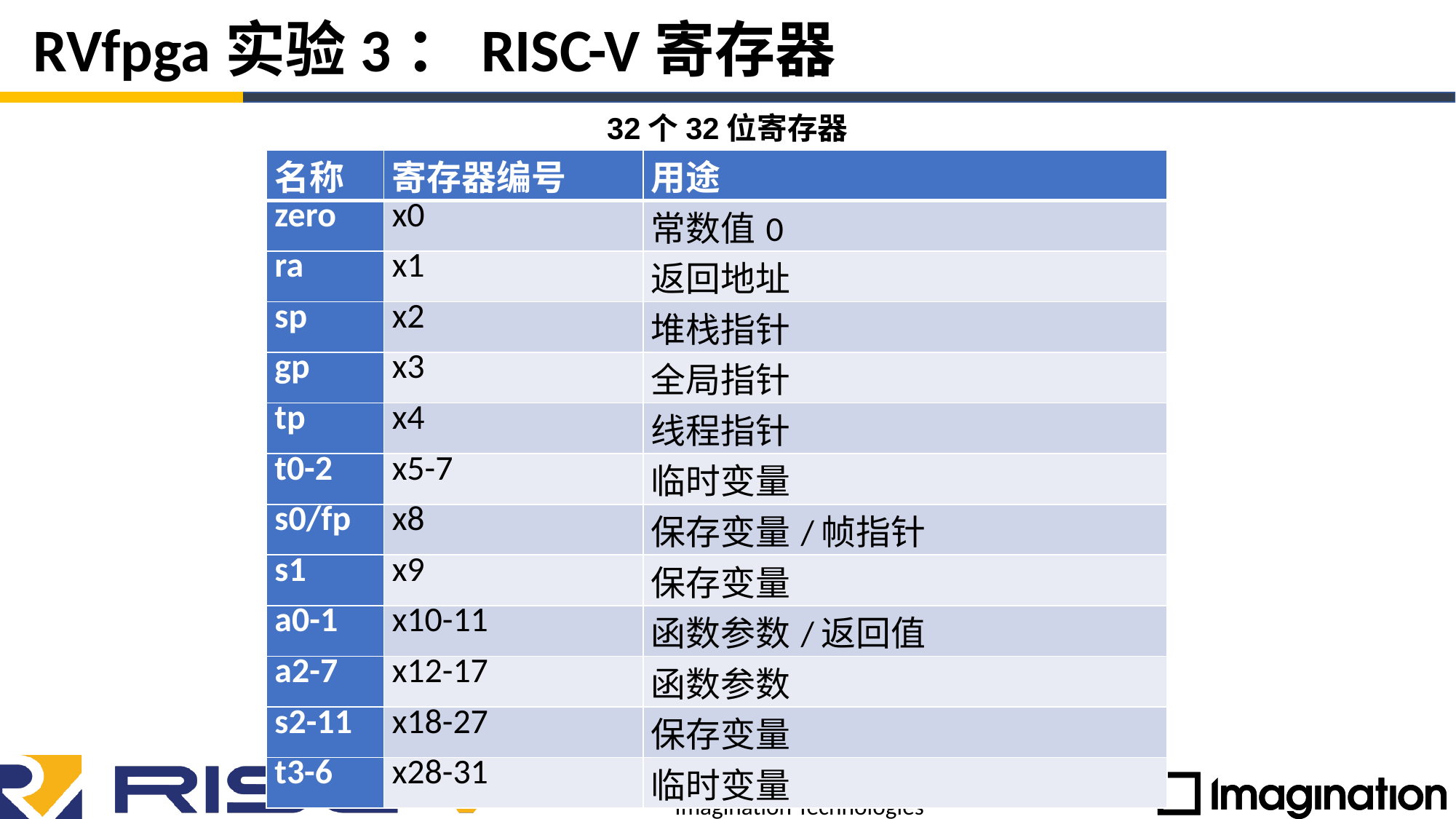

# RVfpga实验3：RISC-V寄存器
32个32位寄存器
| 名称 | 寄存器编号 | 用途 |
| --- | --- | --- |
| zero | x0 | 常数值0 |
| ra | x1 | 返回地址 |
| sp | x2 | 堆栈指针 |
| gp | x3 | 全局指针 |
| tp | x4 | 线程指针 |
| t0-2 | x5-7 | 临时变量 |
| s0/fp | x8 | 保存变量/帧指针 |
| s1 | x9 | 保存变量 |
| a0-1 | x10-11 | 函数参数/返回值 |
| a2-7 | x12-17 | 函数参数 |
| s2-11 | x18-27 | 保存变量 |
| t3-6 | x28-31 | 临时变量 |